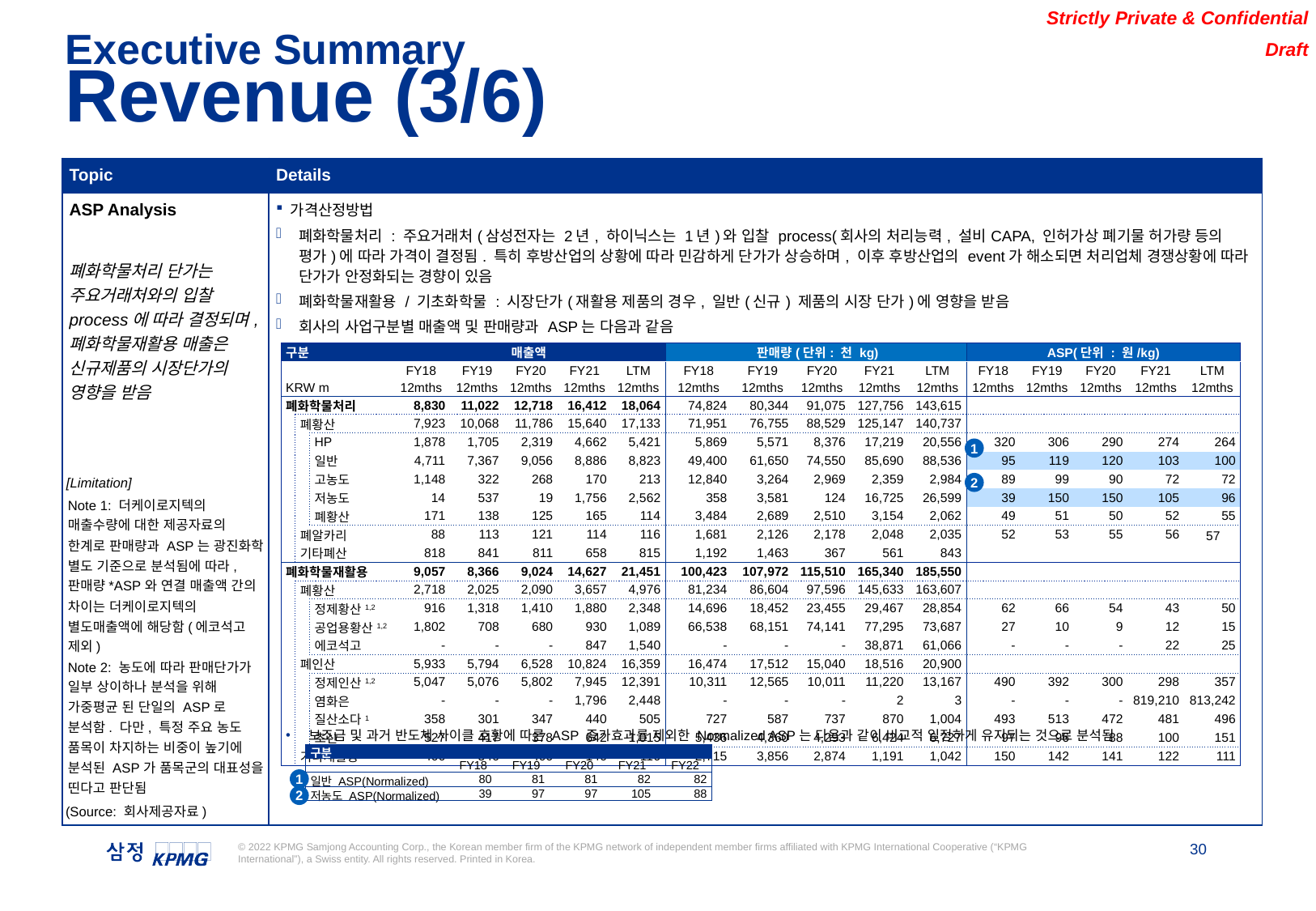

Executive Summary
Revenue (3/6)
| Topic | Details |
| --- | --- |
| ASP Analysis 폐화학물처리 단가는 주요거래처와의 입찰 process에 따라 결정되며, 폐화학물재활용 매출은 신규제품의 시장단가의 영향을 받음 | 가격산정방법 폐화학물처리 : 주요거래처(삼성전자는 2년, 하이닉스는 1년)와 입찰 process(회사의 처리능력, 설비CAPA, 인허가상 폐기물 허가량 등의 평가)에 따라 가격이 결정됨. 특히 후방산업의 상황에 따라 민감하게 단가가 상승하며, 이후 후방산업의 event가 해소되면 처리업체 경쟁상황에 따라 단가가 안정화되는 경향이 있음 폐화학물재활용 / 기초화학물 : 시장단가(재활용 제품의 경우, 일반(신규) 제품의 시장 단가)에 영향을 받음 회사의 사업구분별 매출액 및 판매량과 ASP는 다음과 같음 |
| 구분 |  |  | 매출액 |  |  |  |  | 판매량(단위: 천 kg) |  |  |  |  | ASP(단위 : 원/kg) |  |  |  |  |
| --- | --- | --- | --- | --- | --- | --- | --- | --- | --- | --- | --- | --- | --- | --- | --- | --- | --- |
|  |  |  | FY18 | FY19 | FY20 | FY21 | LTM | FY18 | FY19 | FY20 | FY21 | LTM | FY18 | FY19 | FY20 | FY21 | LTM |
| KRW m |  |  | 12mths | 12mths | 12mths | 12mths | 12mths | 12mths | 12mths | 12mths | 12mths | 12mths | 12mths | 12mths | 12mths | 12mths | 12mths |
| 폐화학물처리 |  |  | 8,830 | 11,022 | 12,718 | 16,412 | 18,064 | 74,824 | 80,344 | 91,075 | 127,756 | 143,615 |  |  |  |  |  |
|  | 폐황산 |  | 7,923 | 10,068 | 11,786 | 15,640 | 17,133 | 71,951 | 76,755 | 88,529 | 125,147 | 140,737 |  |  |  |  |  |
|  |  | HP | 1,878 | 1,705 | 2,319 | 4,662 | 5,421 | 5,869 | 5,571 | 8,376 | 17,219 | 20,556 | 320 | 306 | 290 | 274 | 264 |
|  |  | 일반 | 4,711 | 7,367 | 9,056 | 8,886 | 8,823 | 49,400 | 61,650 | 74,550 | 85,690 | 88,536 | 95 | 119 | 120 | 103 | 100 |
|  |  | 고농도 | 1,148 | 322 | 268 | 170 | 213 | 12,840 | 3,264 | 2,969 | 2,359 | 2,984 | 89 | 99 | 90 | 72 | 72 |
|  |  | 저농도 | 14 | 537 | 19 | 1,756 | 2,562 | 358 | 3,581 | 124 | 16,725 | 26,599 | 39 | 150 | 150 | 105 | 96 |
|  |  | 폐황산 | 171 | 138 | 125 | 165 | 114 | 3,484 | 2,689 | 2,510 | 3,154 | 2,062 | 49 | 51 | 50 | 52 | 55 |
|  | 폐알카리 |  | 88 | 113 | 121 | 114 | 116 | 1,681 | 2,126 | 2,178 | 2,048 | 2,035 | 52 | 53 | 55 | 56 | 57 |
|  | 기타폐산 |  | 818 | 841 | 811 | 658 | 815 | 1,192 | 1,463 | 367 | 561 | 843 |  |  |  |  |  |
| 폐화학물재활용 |  |  | 9,057 | 8,366 | 9,024 | 14,627 | 21,451 | 100,423 | 107,972 | 115,510 | 165,340 | 185,550 |  |  |  |  |  |
|  | 폐황산 |  | 2,718 | 2,025 | 2,090 | 3,657 | 4,976 | 81,234 | 86,604 | 97,596 | 145,633 | 163,607 |  |  |  |  |  |
|  |  | 정제황산1,2 | 916 | 1,318 | 1,410 | 1,880 | 2,348 | 14,696 | 18,452 | 23,455 | 29,467 | 28,854 | 62 | 66 | 54 | 43 | 50 |
|  |  | 공업용황산1,2 | 1,802 | 708 | 680 | 930 | 1,089 | 66,538 | 68,151 | 74,141 | 77,295 | 73,687 | 27 | 10 | 9 | 12 | 15 |
|  |  | 에코석고 | - | - | - | 847 | 1,540 | - | - | - | 38,871 | 61,066 | - | - | - | 22 | 25 |
|  | 폐인산 |  | 5,933 | 5,794 | 6,528 | 10,824 | 16,359 | 16,474 | 17,512 | 15,040 | 18,516 | 20,900 |  |  |  |  |  |
|  |  | 정제인산1,2 | 5,047 | 5,076 | 5,802 | 7,945 | 12,391 | 10,311 | 12,565 | 10,011 | 11,220 | 13,167 | 490 | 392 | 300 | 298 | 357 |
|  |  | 염화은 | - | - | - | 1,796 | 2,448 | - | - | - | 2 | 3 | - | - | - | 819,210 | 813,242 |
|  |  | 질산소다1 | 358 | 301 | 347 | 440 | 505 | 727 | 587 | 737 | 870 | 1,004 | 493 | 513 | 472 | 481 | 496 |
|  |  | 초산 | 527 | 417 | 378 | 642 | 1,015 | 5,436 | 4,360 | 4,293 | 6,424 | 6,727 | 97 | 96 | 88 | 100 | 151 |
|  | 기타재활용 |  | 406 | 546 | 406 | 146 | 116 | 2,715 | 3,856 | 2,874 | 1,191 | 1,042 | 150 | 142 | 141 | 122 | 111 |
1
2
[Limitation]
Note 1: 더케이로지텍의 매출수량에 대한 제공자료의 한계로 판매량과 ASP는 광진화학 별도 기준으로 분석됨에 따라, 판매량*ASP와 연결 매출액 간의 차이는 더케이로지텍의 별도매출액에 해당함(에코석고 제외)
Note 2: 농도에 따라 판매단가가 일부 상이하나 분석을 위해 가중평균 된 단일의 ASP로 분석함. 다만, 특정 주요 농도 품목이 차지하는 비중이 높기에  분석된 ASP가 품목군의 대표성을 띤다고 판단됨
보조금 및 과거 반도체 사이클 호황에 따른 ASP 증가효과를 제외한 Normalized ASP는 다음과 같이 비교적 일정하게 유지되는 것으로 분석됨
| 구분 |  |  |  |  |  |
| --- | --- | --- | --- | --- | --- |
|  | FY18 | FY19 | FY20 | FY21 | FY22 |
| 일반 ASP(Normalized) | 80 | 81 | 81 | 82 | 82 |
| 저농도 ASP(Normalized) | 39 | 97 | 97 | 105 | 88 |
1
2
(Source: 회사제공자료)